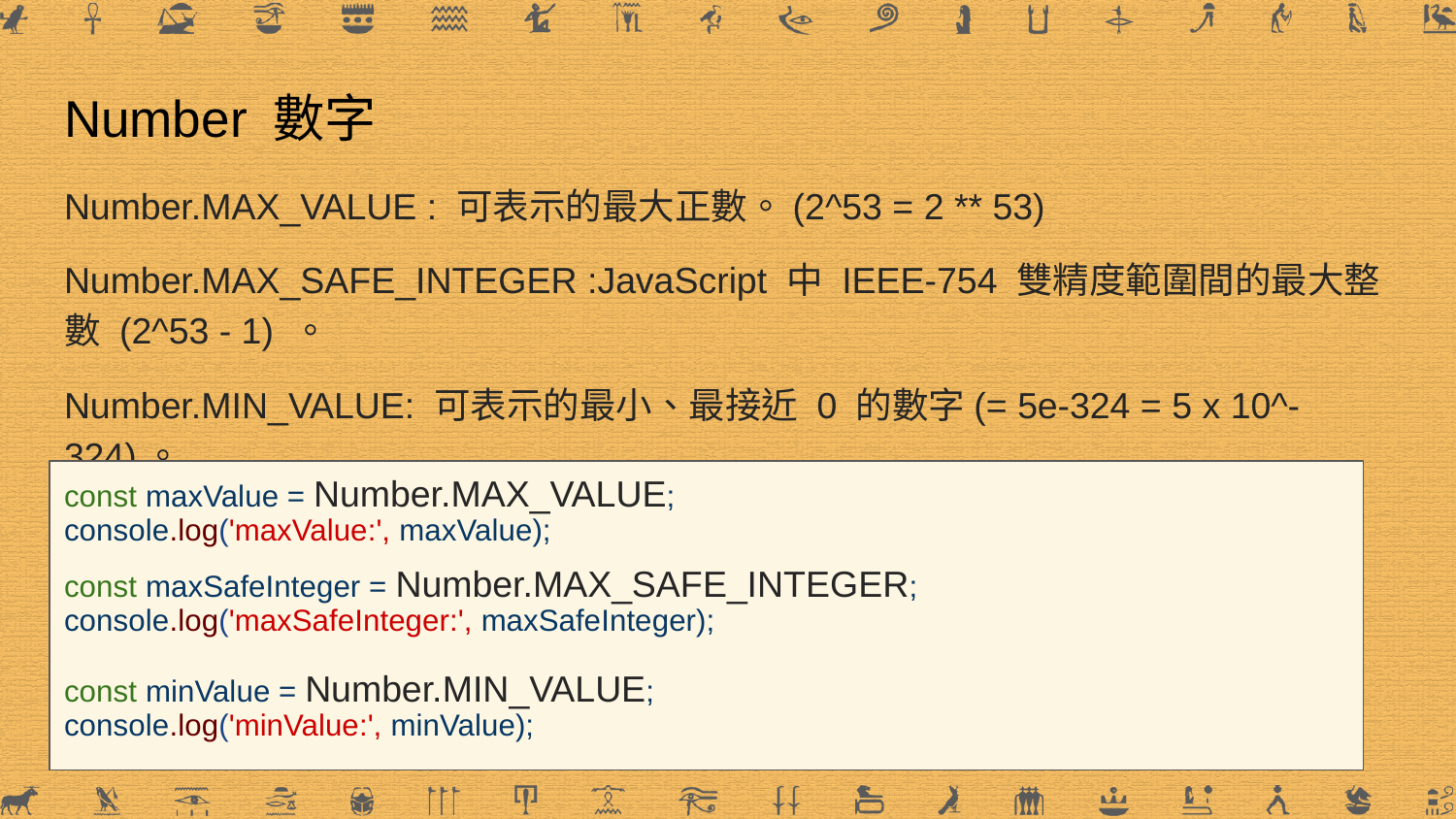

# Number 數字
Number.MAX_VALUE : 可表示的最大正數。(2^53 = 2 ** 53)
Number.MAX_SAFE_INTEGER :JavaScript 中 IEEE-754 雙精度範圍間的最大整數 (2^53 - 1) 。
Number.MIN_VALUE: 可表示的最小、最接近 0 的數字(= 5e-324 = 5 x 10^-324)。
const maxValue = Number.MAX_VALUE;
console.log('maxValue:', maxValue);

const maxSafeInteger = Number.MAX_SAFE_INTEGER;
console.log('maxSafeInteger:', maxSafeInteger);

const minValue = Number.MIN_VALUE;
console.log('minValue:', minValue);